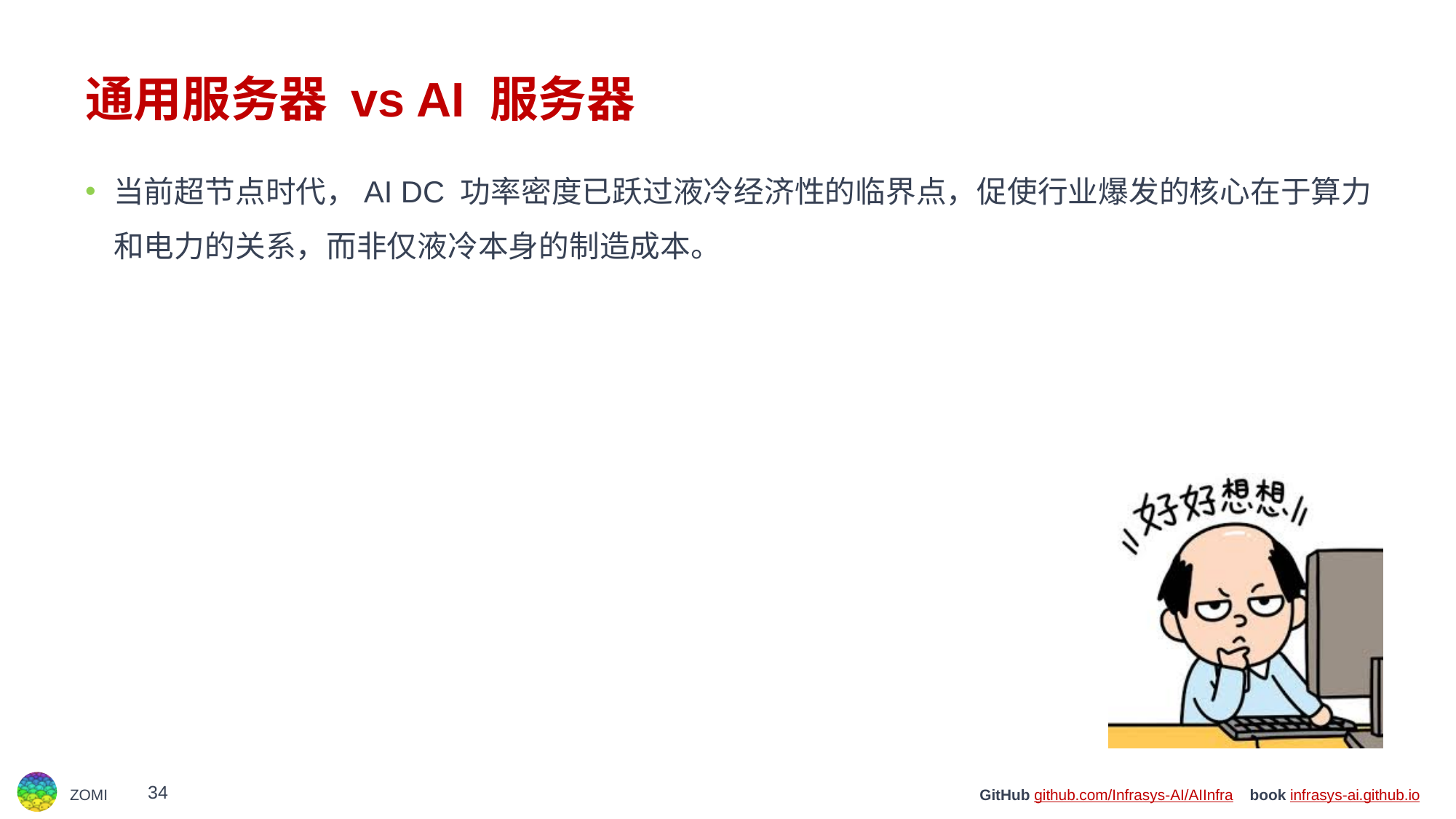

# 通用服务器 vs AI 服务器
当前超节点时代，AI DC 功率密度已跃过液冷经济性的临界点，促使行业爆发的核心在于算力和电力的关系，而非仅液冷本身的制造成本。